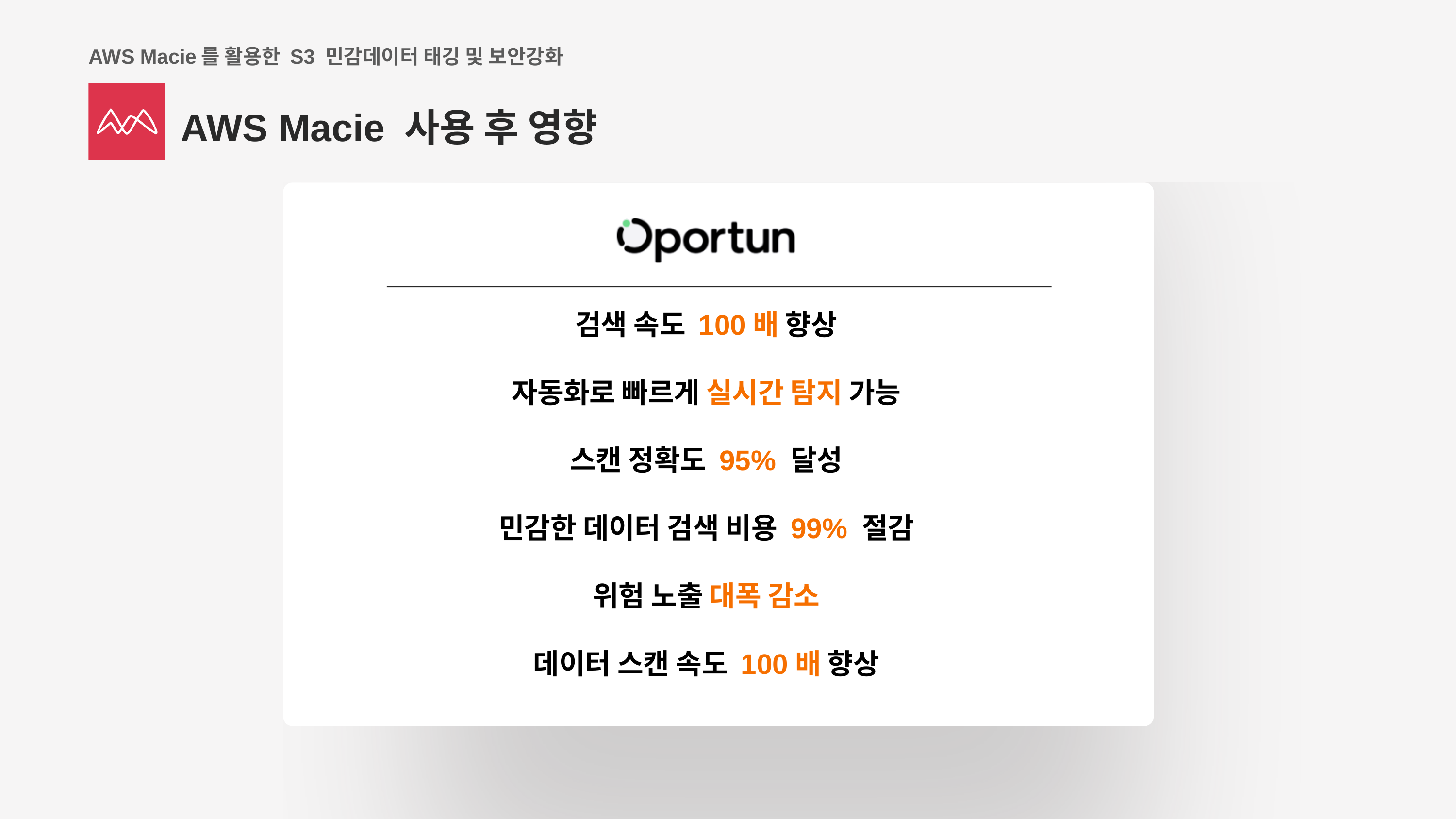

AWS Macie를 활용한 S3 민감데이터 태깅 및 보안강화

AWS Macie 사용 후 영향

검색 속도 100배 향상

자동화로 빠르게 실시간 탐지 가능

스캔 정확도 95% 달성

민감한 데이터 검색 비용 99% 절감

위험 노출 대폭 감소

데이터 스캔 속도 100배 향상